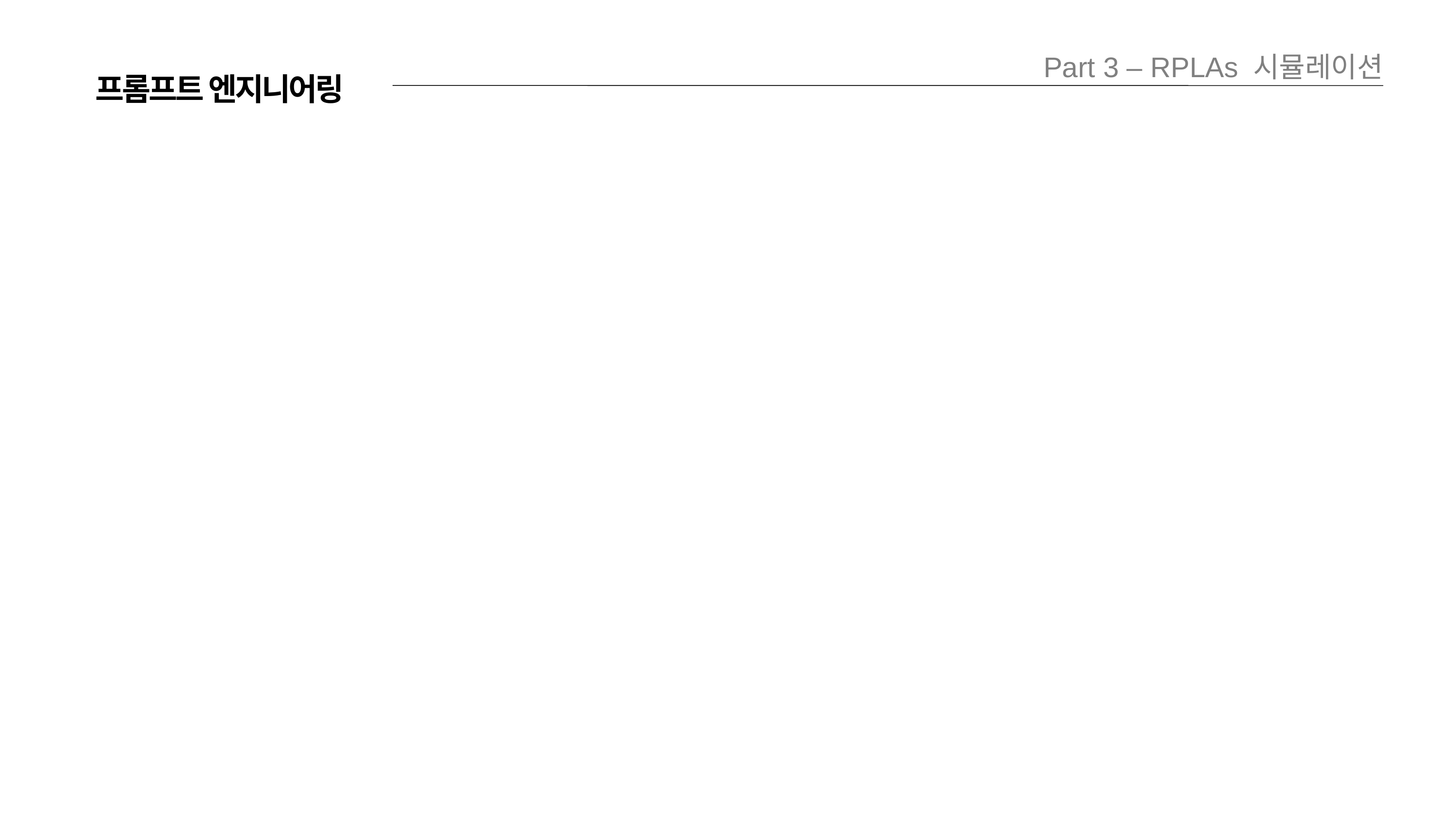

Part 3 – RPLAs 시뮬레이션

프롬프트 엔지니어링